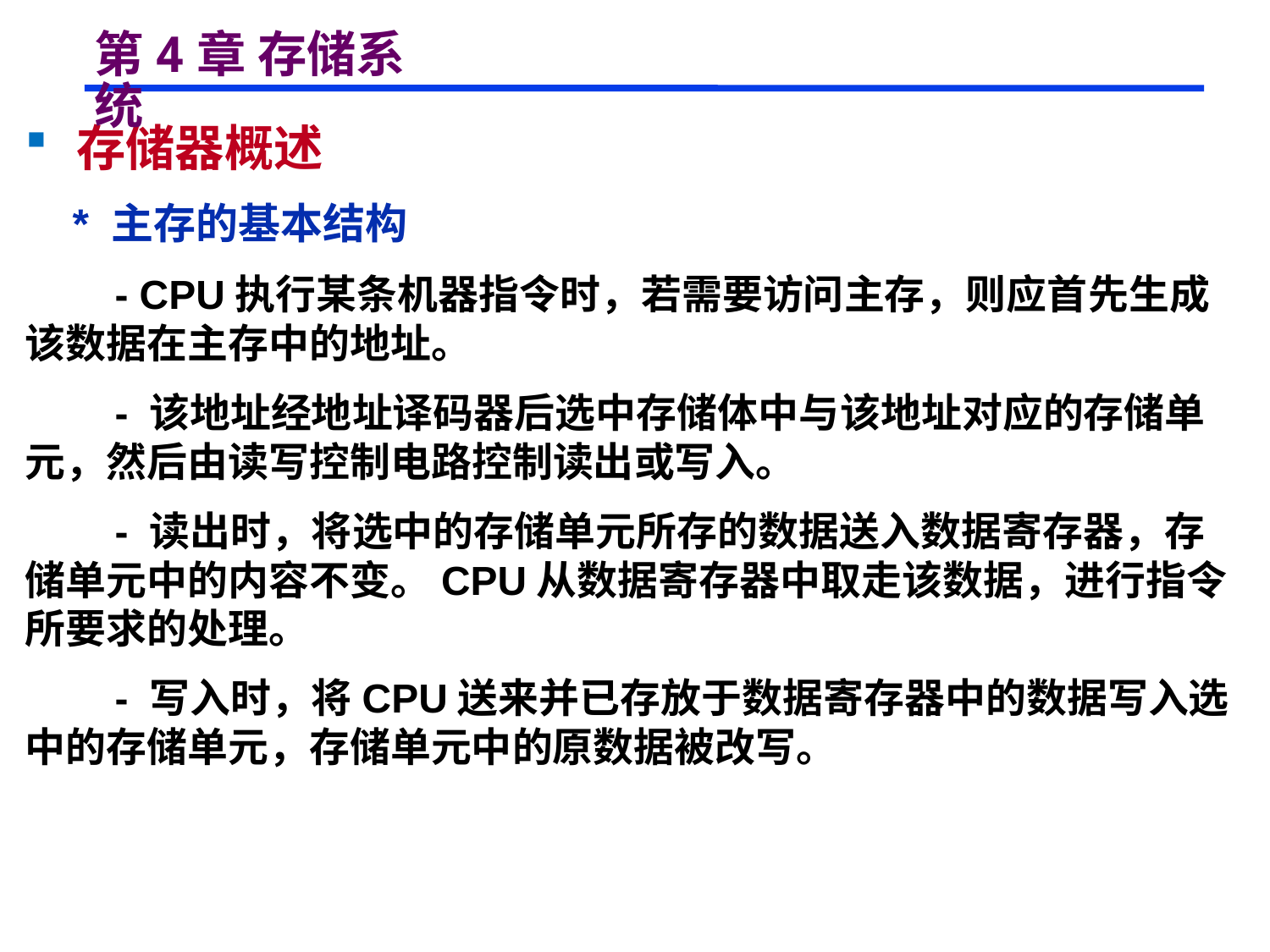

# 第4章 存储系统
 存储器概述
    * 主存的基本结构
        - CPU执行某条机器指令时，若需要访问主存，则应首先生成该数据在主存中的地址。
        - 该地址经地址译码器后选中存储体中与该地址对应的存储单元，然后由读写控制电路控制读出或写入。
        - 读出时，将选中的存储单元所存的数据送入数据寄存器，存储单元中的内容不变。CPU从数据寄存器中取走该数据，进行指令所要求的处理。
        - 写入时，将CPU送来并已存放于数据寄存器中的数据写入选中的存储单元，存储单元中的原数据被改写。